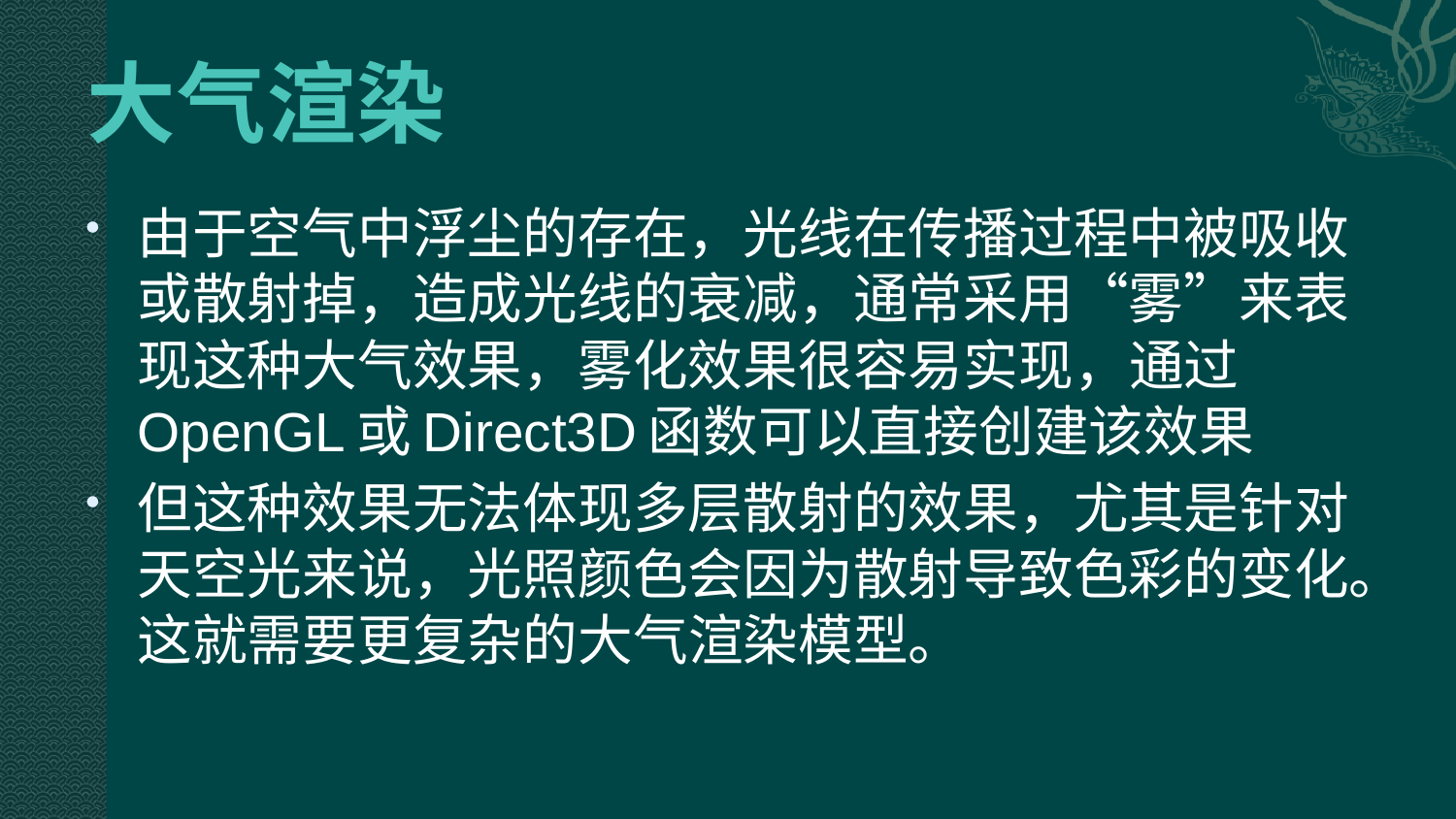

# 大气渲染
由于空气中浮尘的存在，光线在传播过程中被吸收或散射掉，造成光线的衰减，通常采用“雾”来表现这种大气效果，雾化效果很容易实现，通过OpenGL或Direct3D函数可以直接创建该效果
但这种效果无法体现多层散射的效果，尤其是针对天空光来说，光照颜色会因为散射导致色彩的变化。这就需要更复杂的大气渲染模型。